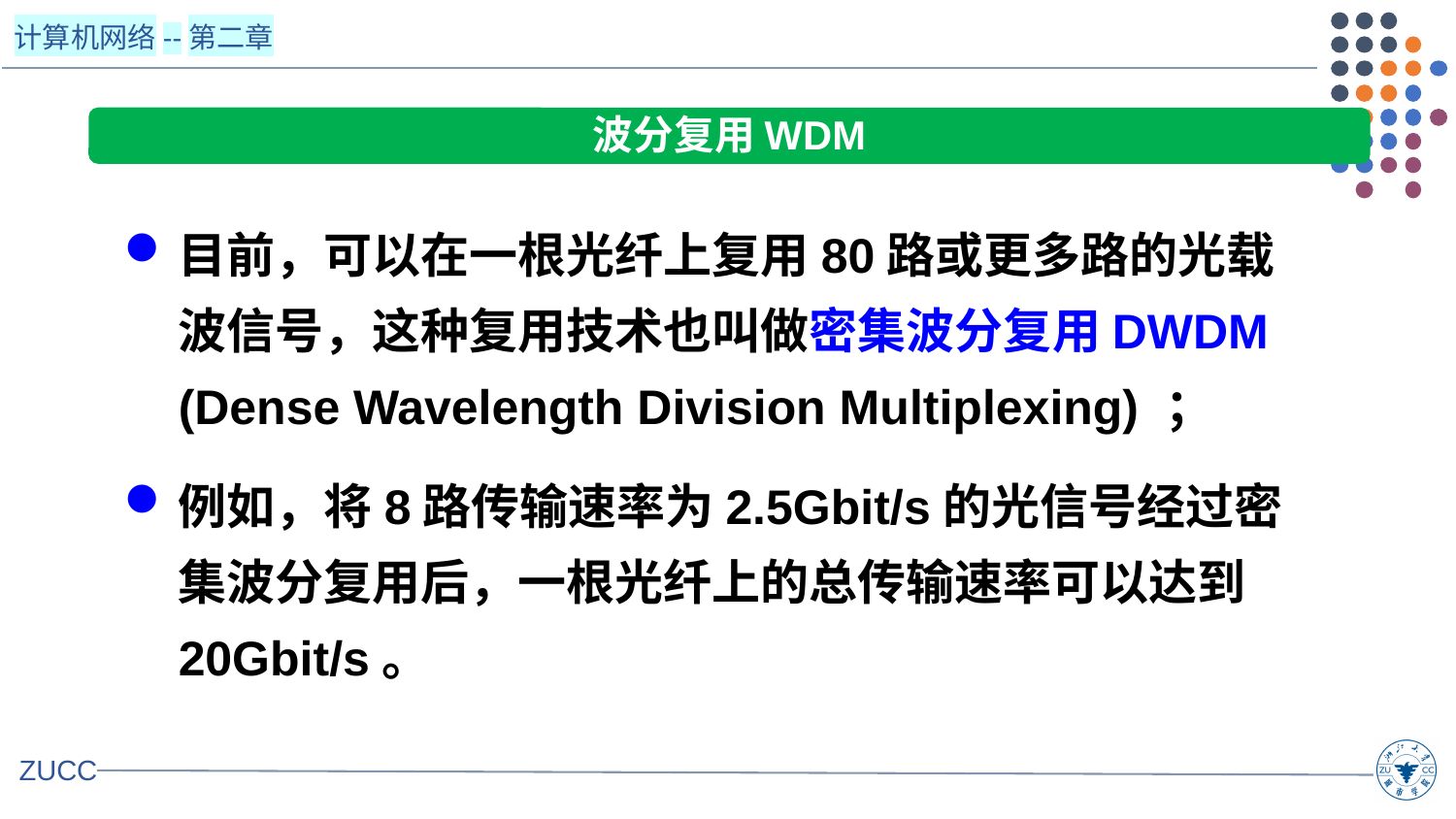

波分复用WDM

目前，可以在一根光纤上复用80路或更多路的光载波信号，这种复用技术也叫做密集波分复用DWDM (Dense Wavelength Division Multiplexing) ；
例如，将8路传输速率为2.5Gbit/s的光信号经过密集波分复用后，一根光纤上的总传输速率可以达到20Gbit/s。